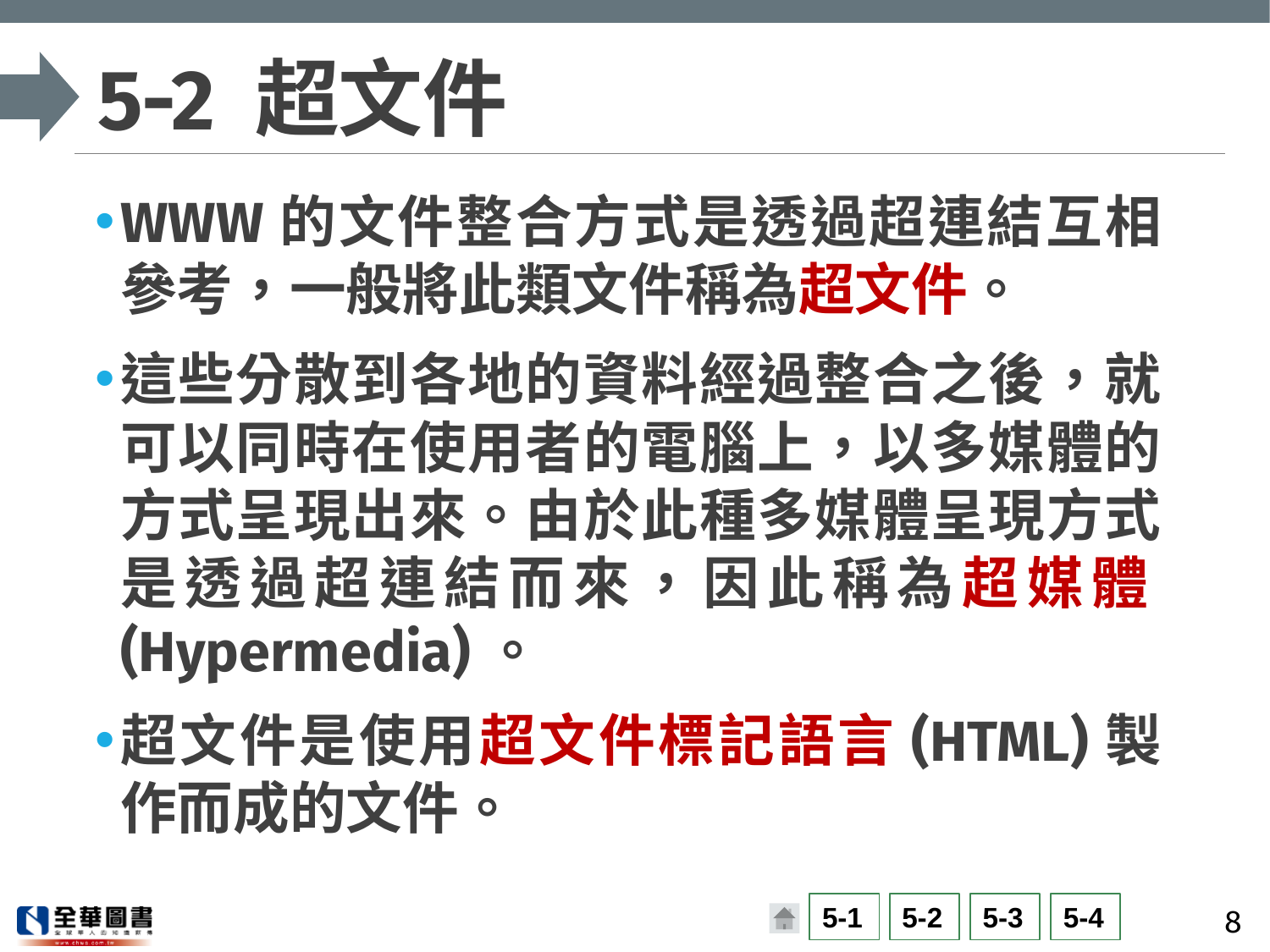

# 5-2 超文件
WWW的文件整合方式是透過超連結互相參考，一般將此類文件稱為超文件。
這些分散到各地的資料經過整合之後，就可以同時在使用者的電腦上，以多媒體的方式呈現出來。由於此種多媒體呈現方式是透過超連結而來，因此稱為超媒體(Hypermedia)。
超文件是使用超文件標記語言(HTML)製作而成的文件。
8